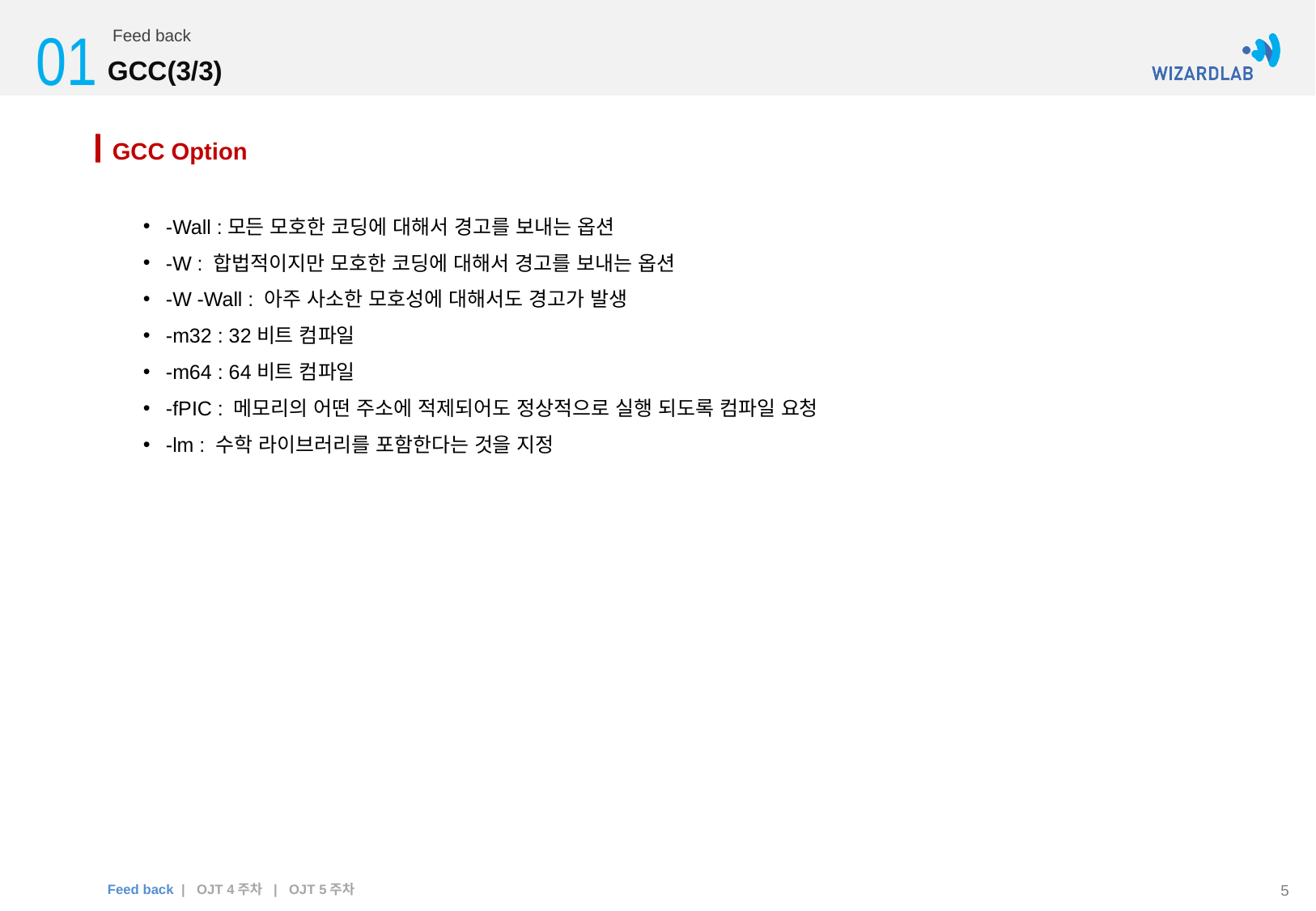

01
Feed back
GCC(3/3)

GCC Option
-Wall :모든 모호한 코딩에 대해서 경고를 보내는 옵션
-W : 합법적이지만 모호한 코딩에 대해서 경고를 보내는 옵션
-W -Wall : 아주 사소한 모호성에 대해서도 경고가 발생
-m32 : 32비트 컴파일
-m64 : 64비트 컴파일
-fPIC : 메모리의 어떤 주소에 적제되어도 정상적으로 실행 되도록 컴파일 요청
-lm : 수학 라이브러리를 포함한다는 것을 지정
Feed back  |   OJT 4주차  |   OJT 5주차